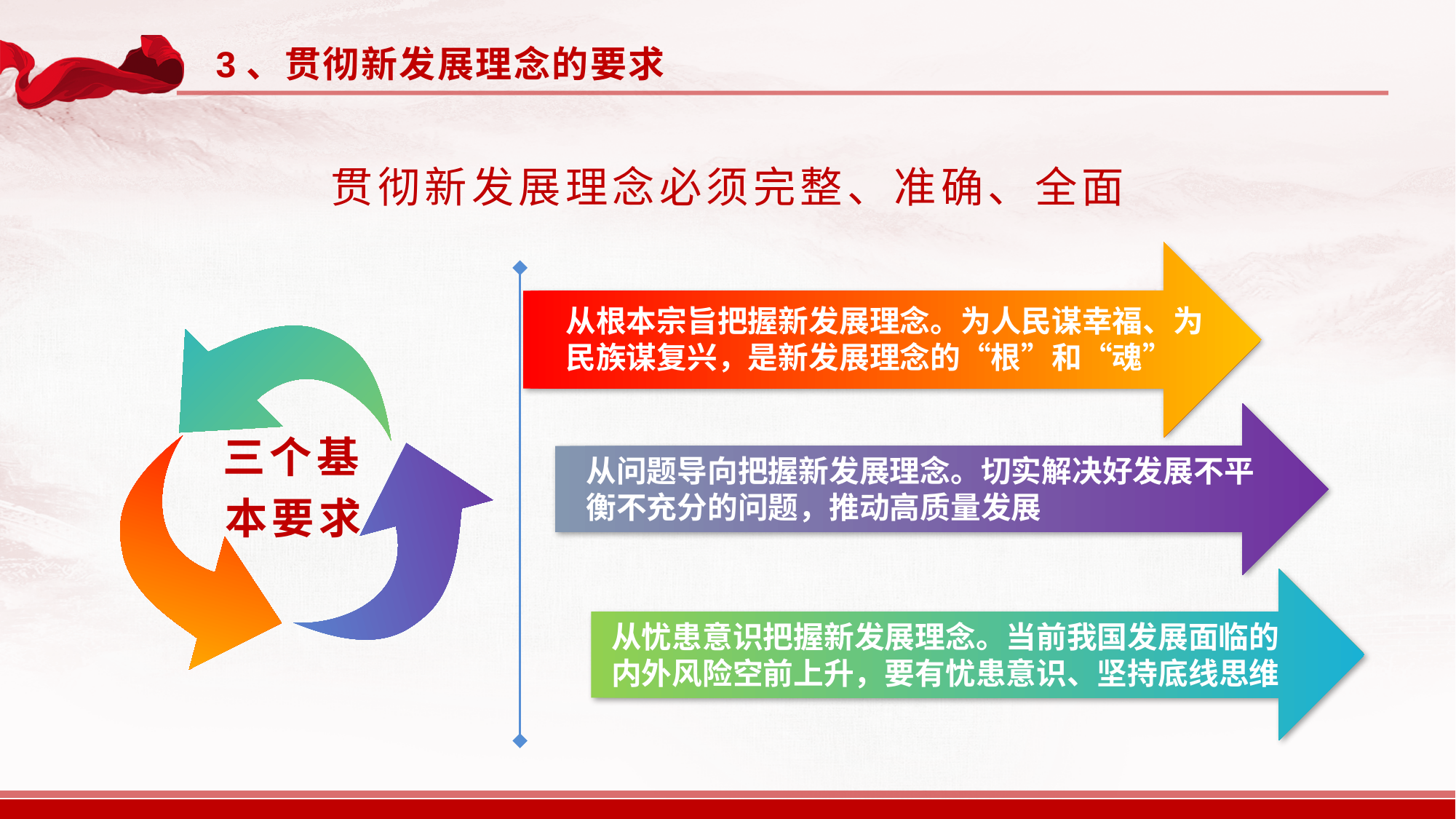

3、贯彻新发展理念的要求
贯彻新发展理念必须完整、准确、全面

从根本宗旨把握新发展理念。为人民谋幸福、为民族谋复兴，是新发展理念的“根”和“魂”

三个基本要求
从问题导向把握新发展理念。切实解决好发展不平衡不充分的问题，推动高质量发展

从忧患意识把握新发展理念。当前我国发展面临的内外风险空前上升，要有忧患意识、坚持底线思维